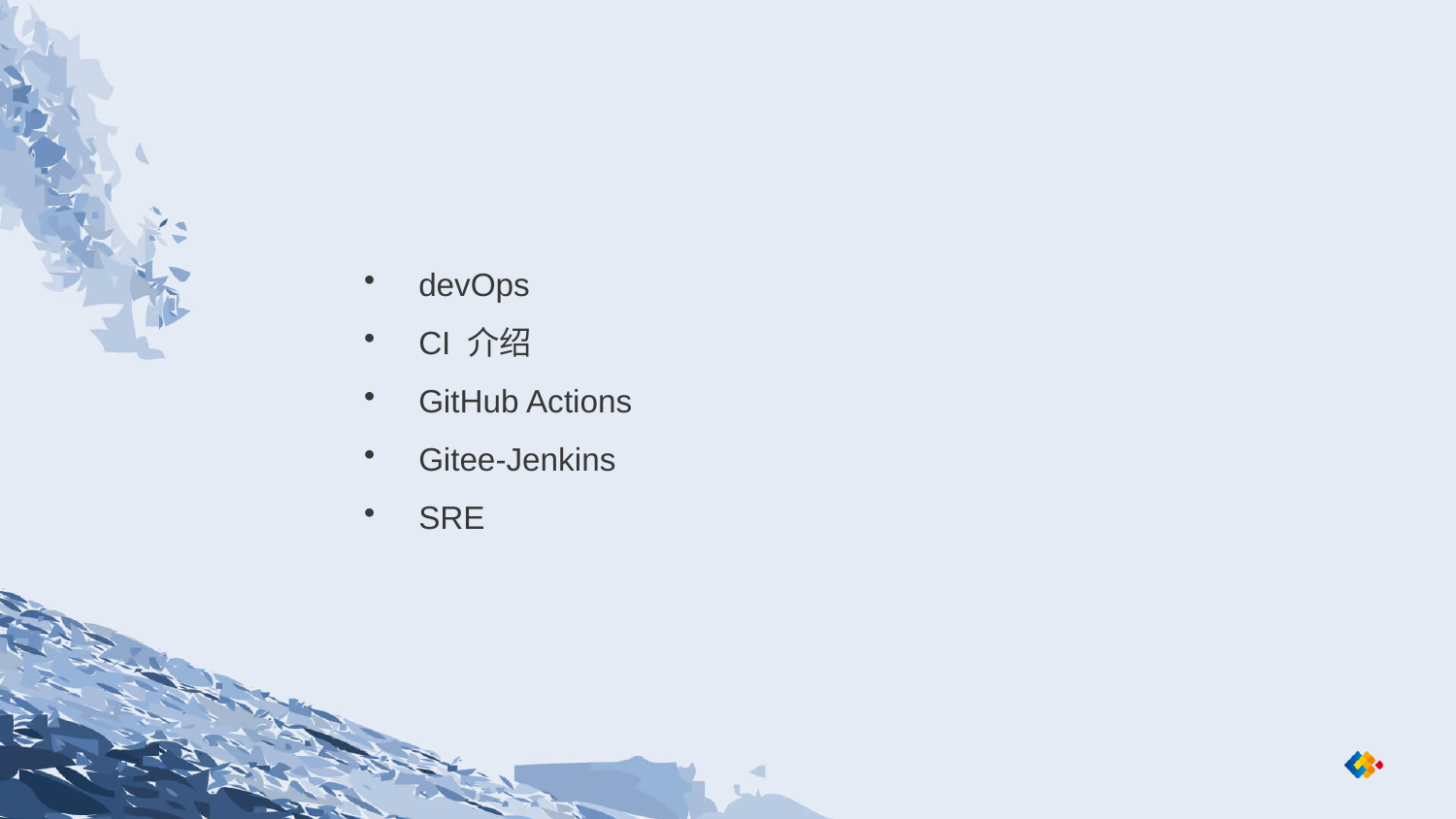

devOps
CI 介绍
GitHub Actions
Gitee-Jenkins
SRE